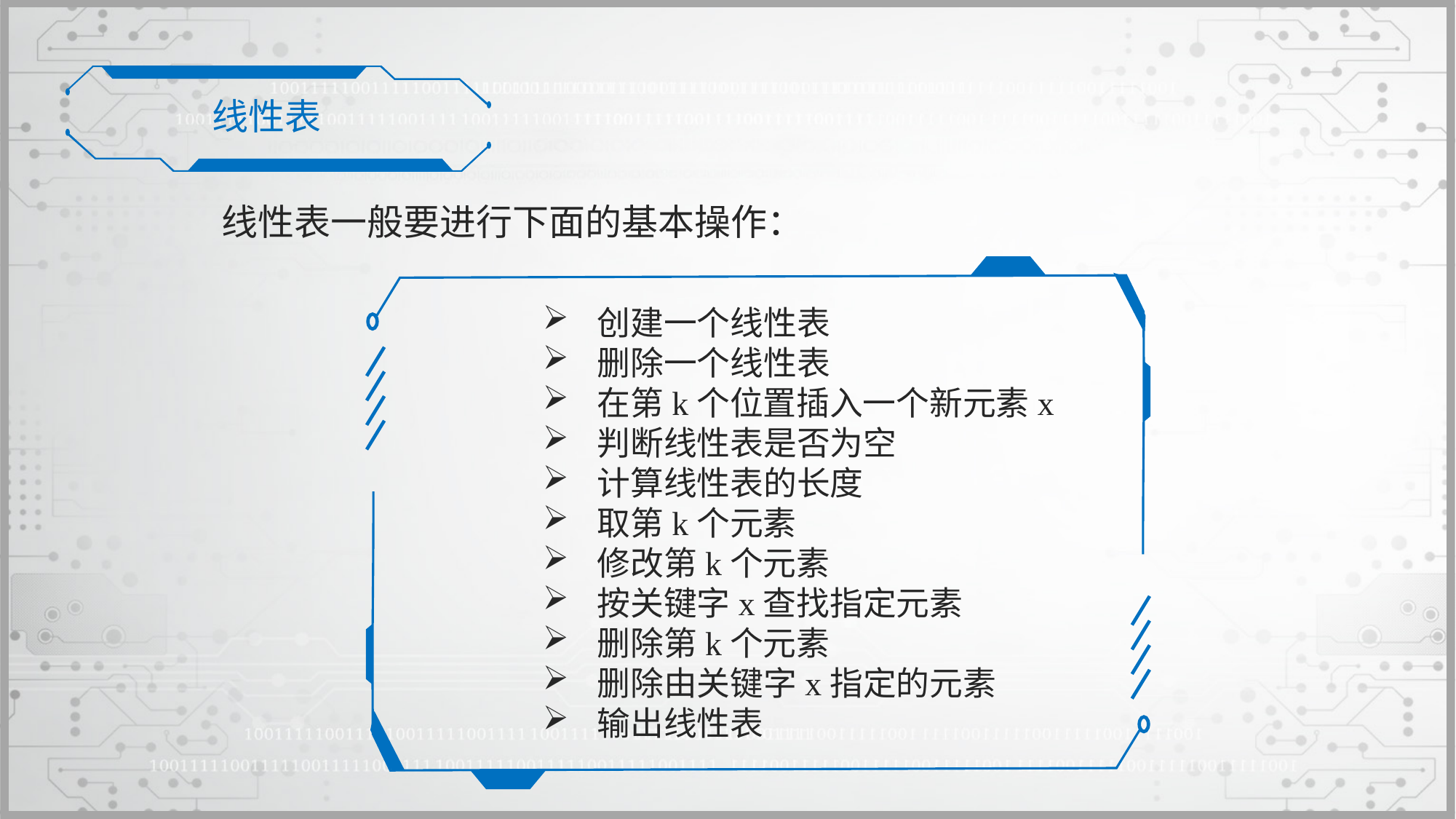

线性表
线性表一般要进行下面的基本操作：

创建一个线性表
删除一个线性表
在第k个位置插入一个新元素x
判断线性表是否为空
计算线性表的长度
取第k个元素
修改第k个元素
按关键字x查找指定元素
删除第k个元素
删除由关键字x指定的元素
输出线性表